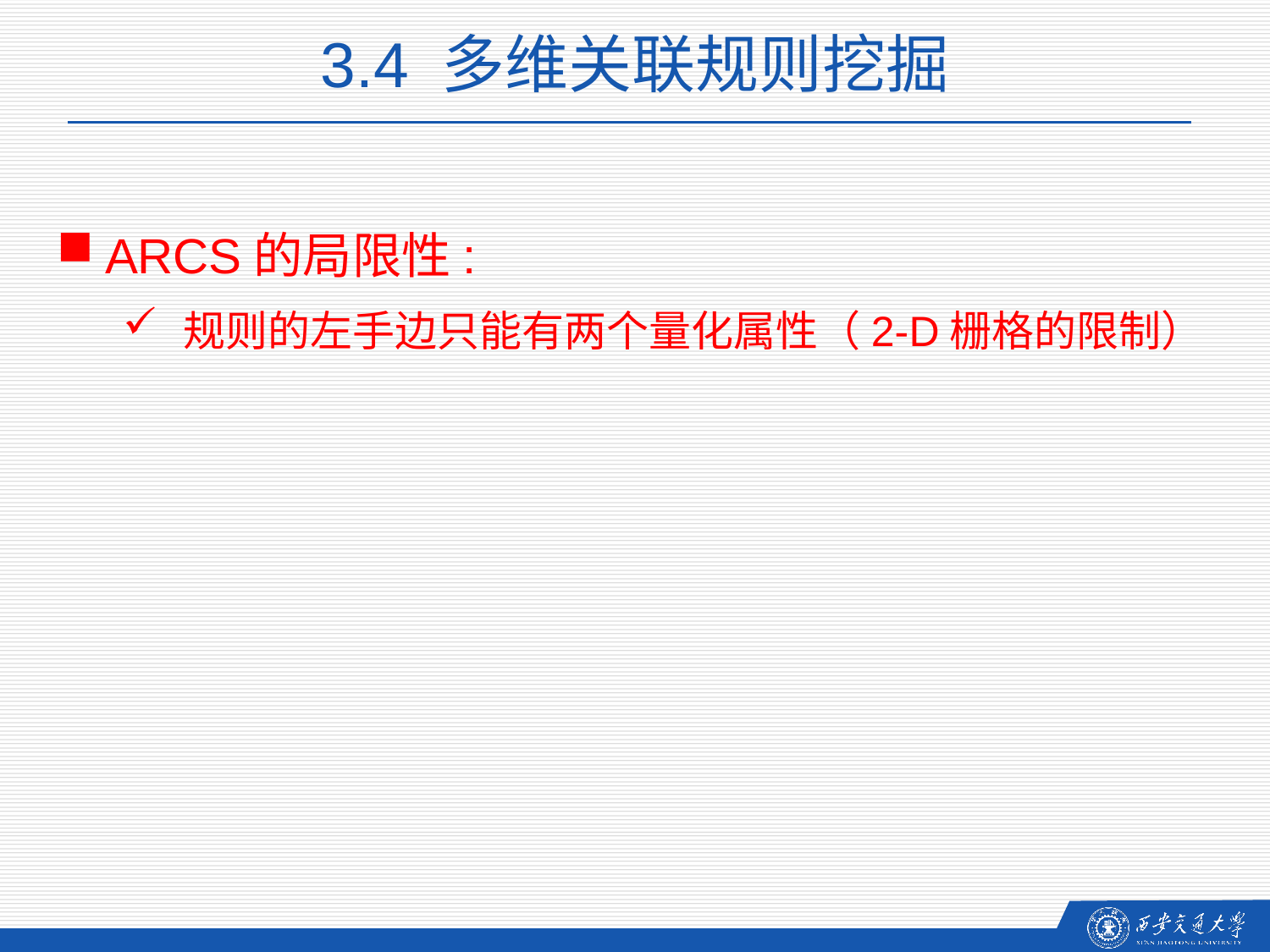

3.4 多维关联规则挖掘
ARCS的局限性:
规则的左手边只能有两个量化属性（2-D栅格的限制）